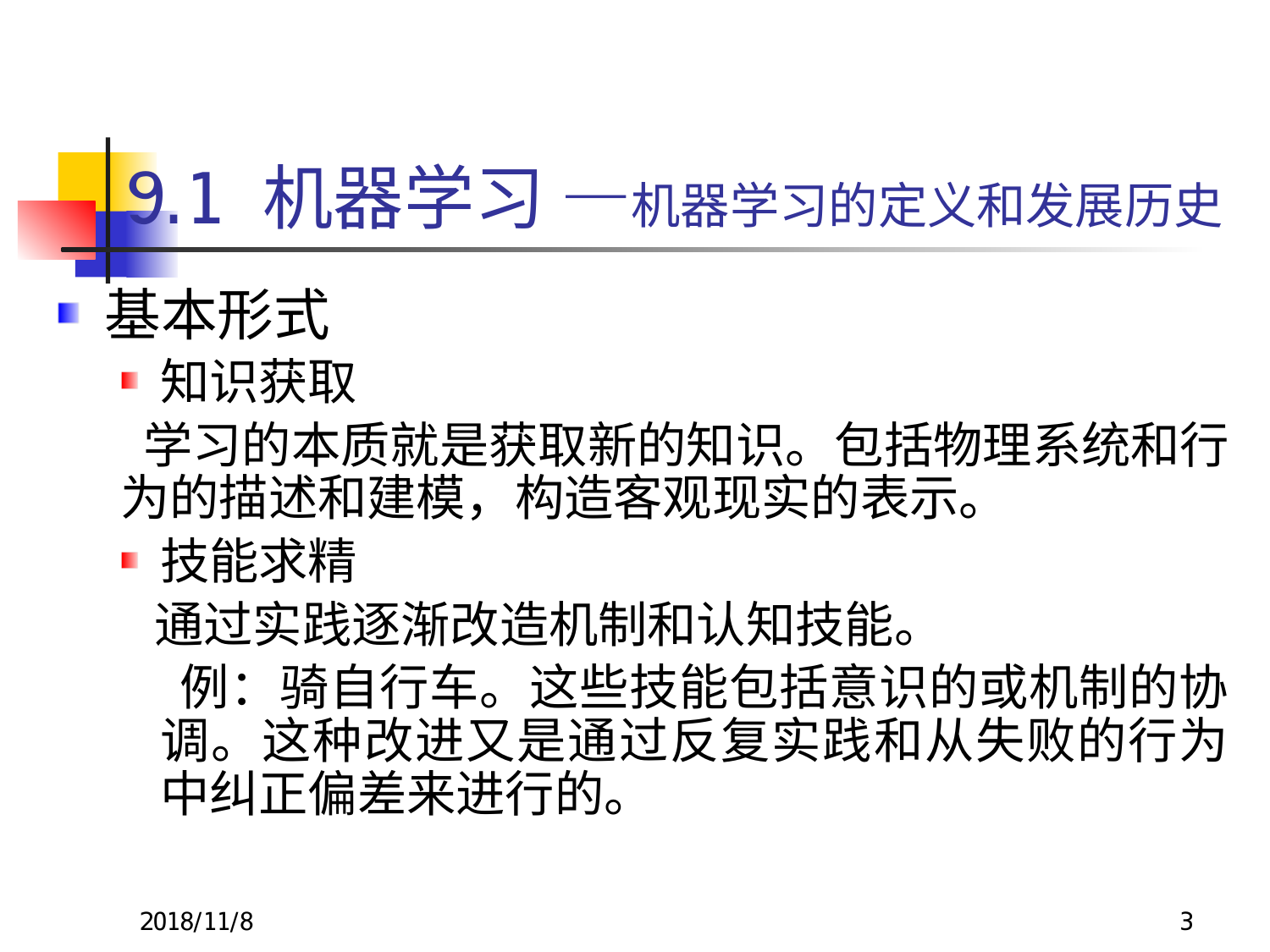

# 9.1 机器学习 —机器学习的定义和发展历史
基本形式
知识获取
 学习的本质就是获取新的知识。包括物理系统和行为的描述和建模，构造客观现实的表示。
技能求精
  通过实践逐渐改造机制和认知技能。
    例：骑自行车。这些技能包括意识的或机制的协调。这种改进又是通过反复实践和从失败的行为中纠正偏差来进行的。

2018/11/8
3